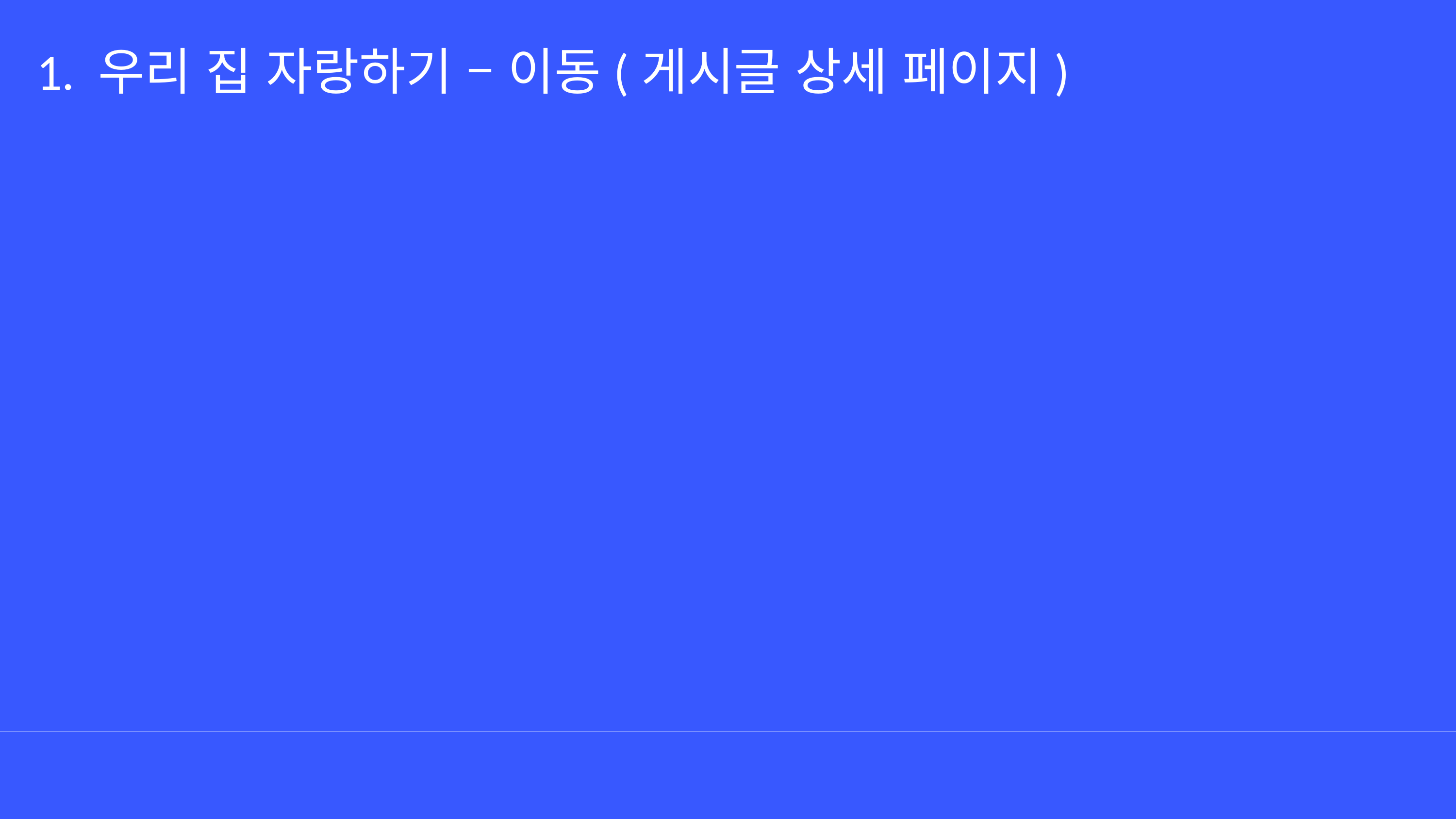

1. 우리 집 자랑하기 – 이동(게시글 상세 페이지)